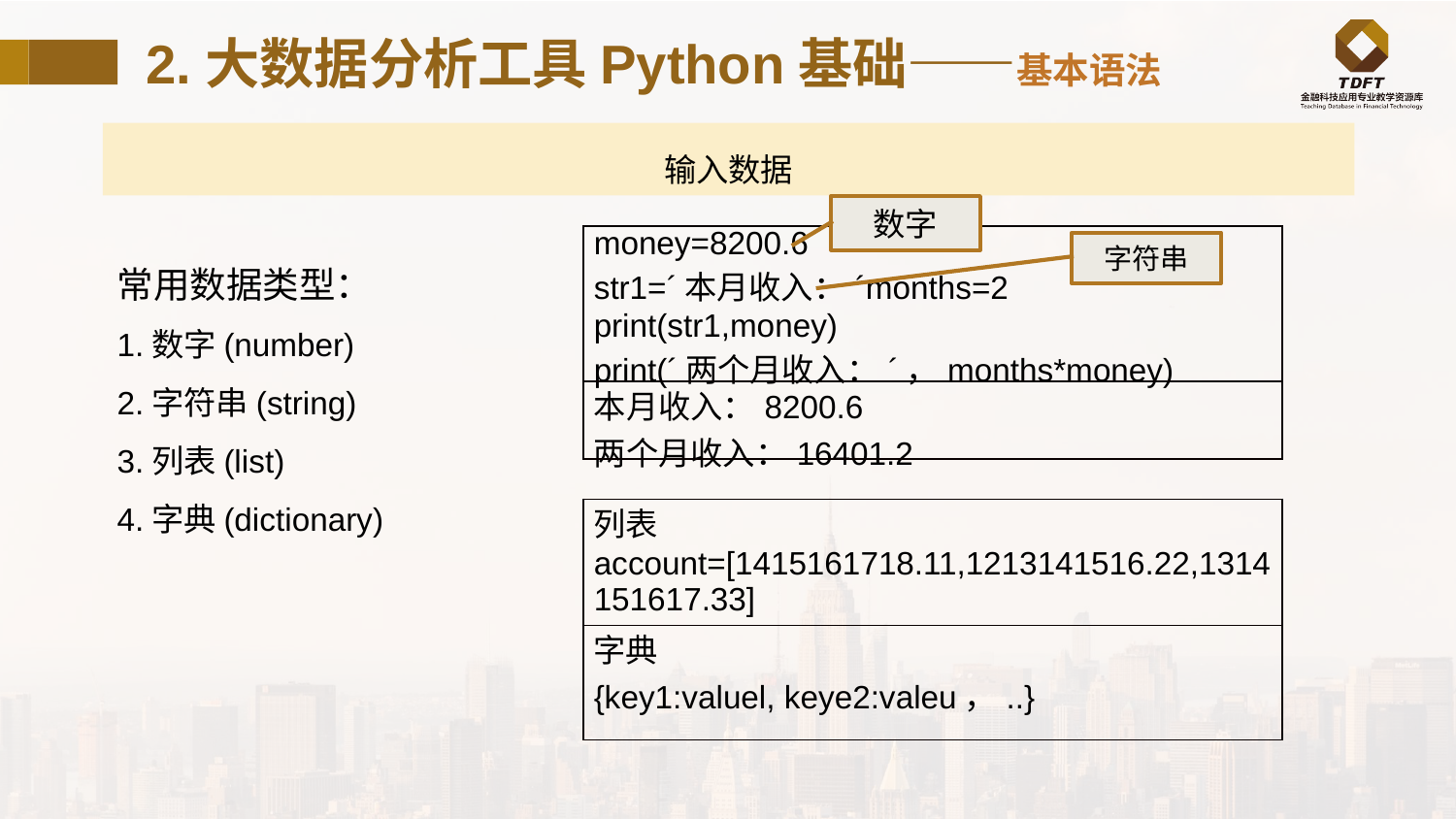

2.大数据分析工具Python基础——基本语法

输入数据
数字
| money=8200.6 str1=´本月收入：´months=2 print(str1,money) print(´两个月收入：´，months\*money) |
| --- |
| 本月收入：8200.6 两个月收入：16401.2 |
常用数据类型：
1.数字(number)
2.字符串(string)
3.列表(list)
4.字典(dictionary)
字符串
| 列表account=[1415161718.11,1213141516.22,1314151617.33] |
| --- |
| 字典 {key1:valuel, keye2:valeu，..} |